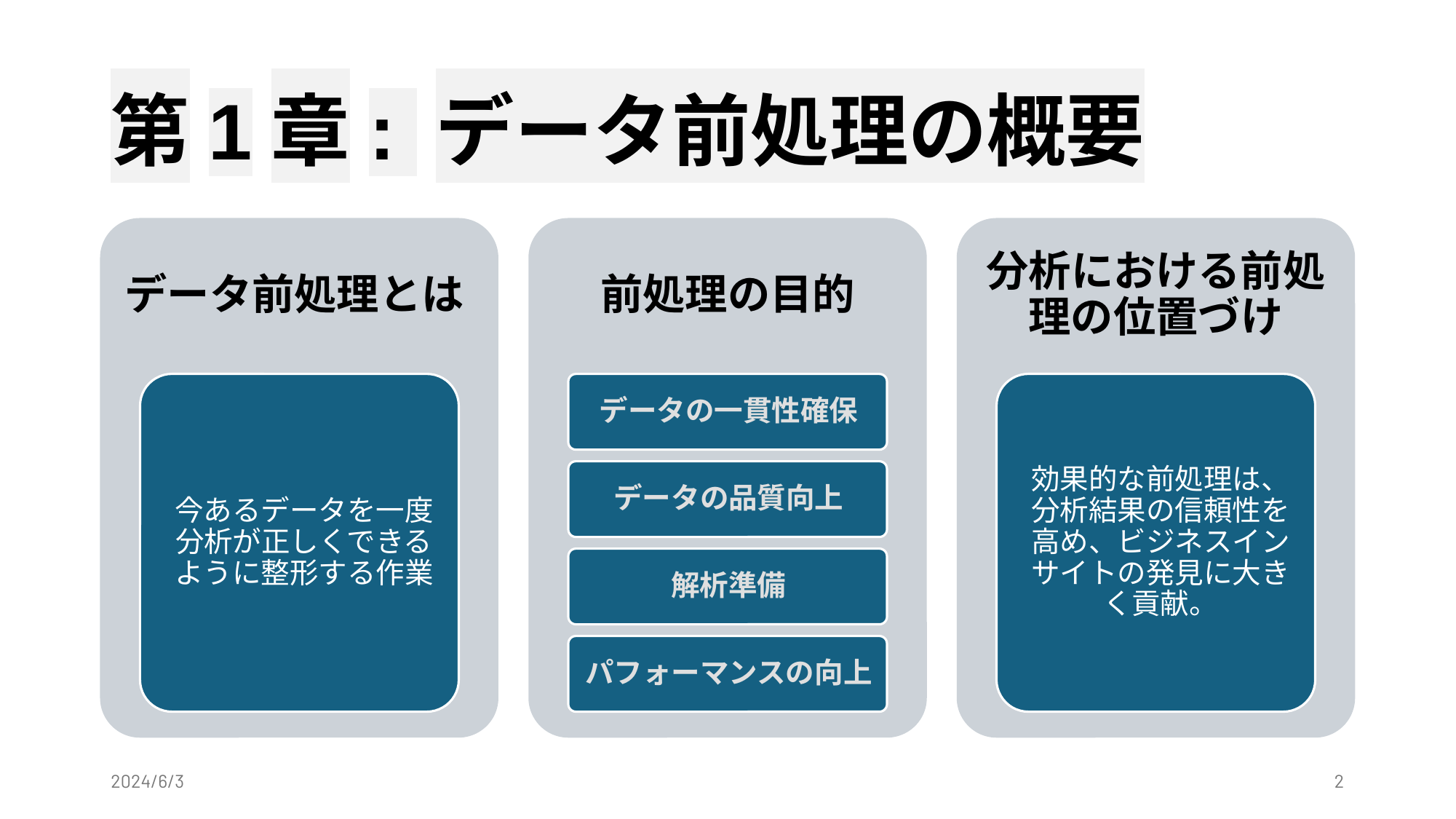

# 第1章: データ前処理の概要
データ前処理とは
今あるデータを一度分析が正しくできるように整形する作業
前処理の目的
データの一貫性確保
データの品質向上
解析準備
パフォーマンスの向上
分析における前処理の位置づけ
効果的な前処理は、分析結果の信頼性を高め、ビジネスインサイトの発見に大きく貢献。
2024/6/3
2